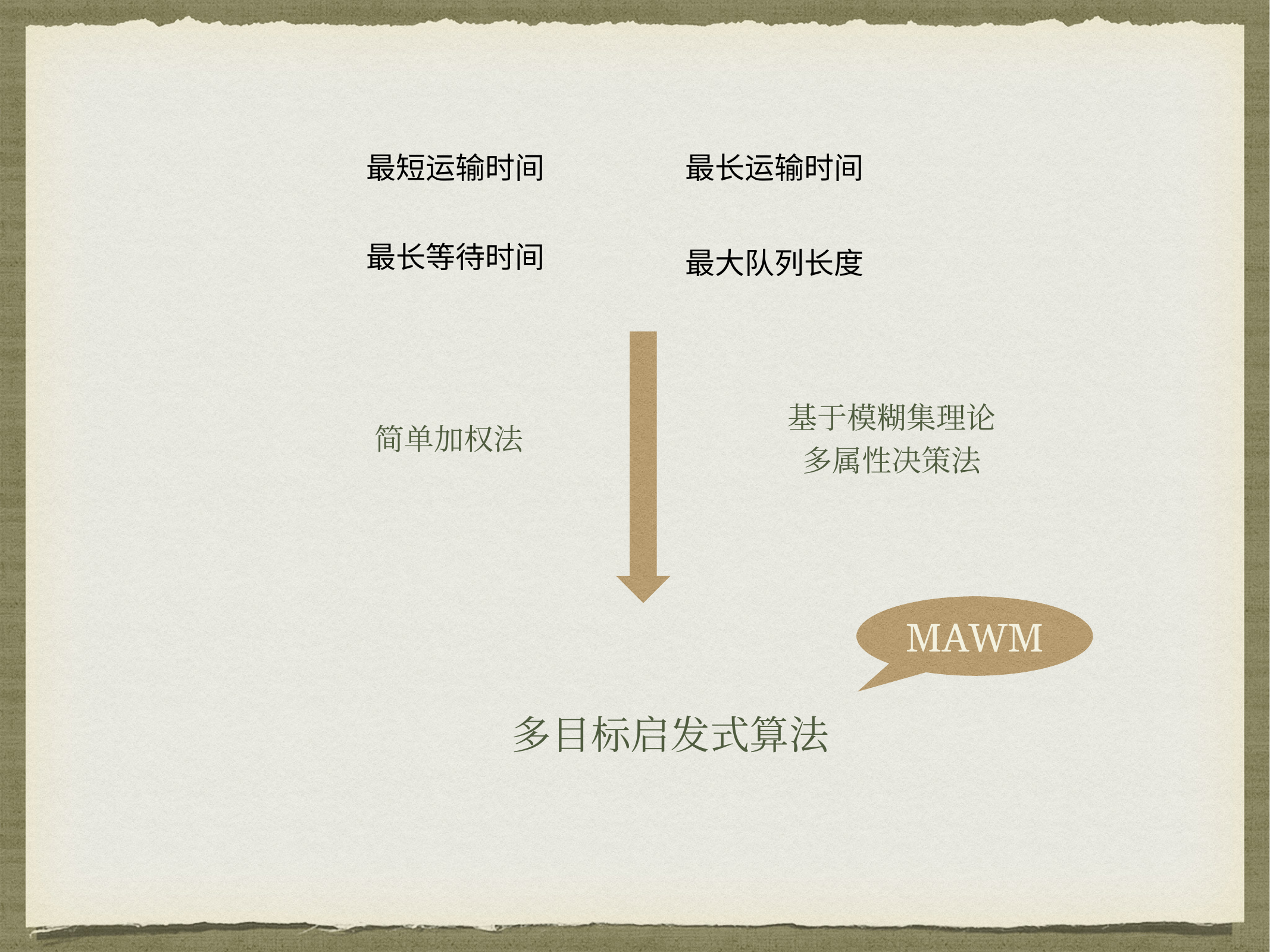

最短运输时间
最长运输时间
最长等待时间
最大队列长度

基于模糊集理论
多属性决策法
简单加权法
MAWM
多目标启发式算法